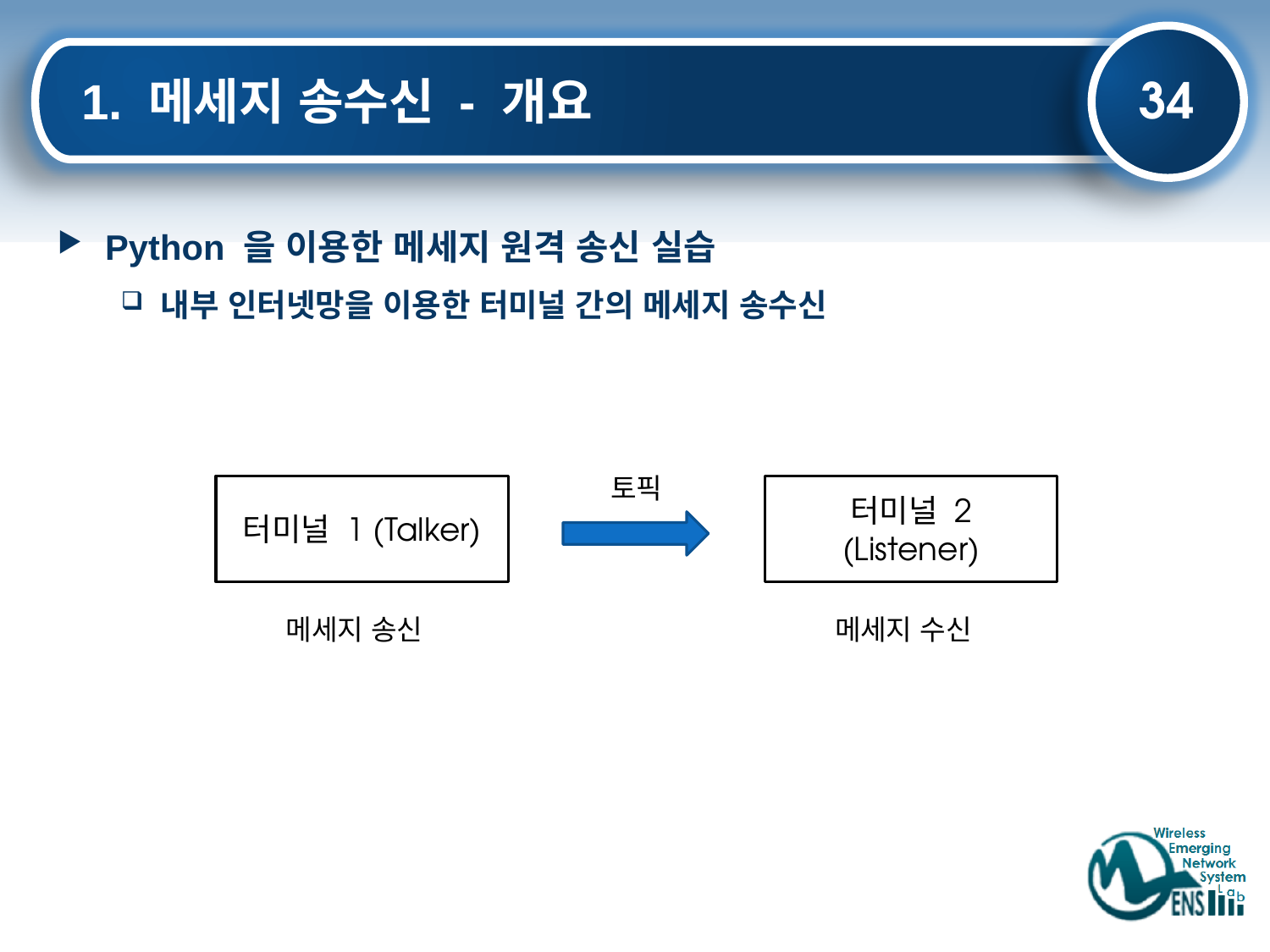

34
# 1. 메세지 송수신 - 개요
Python 을 이용한 메세지 원격 송신 실습
내부 인터넷망을 이용한 터미널 간의 메세지 송수신
토픽
터미널 1 (Talker)
터미널 2 (Listener)

메세지 송신
메세지 수신